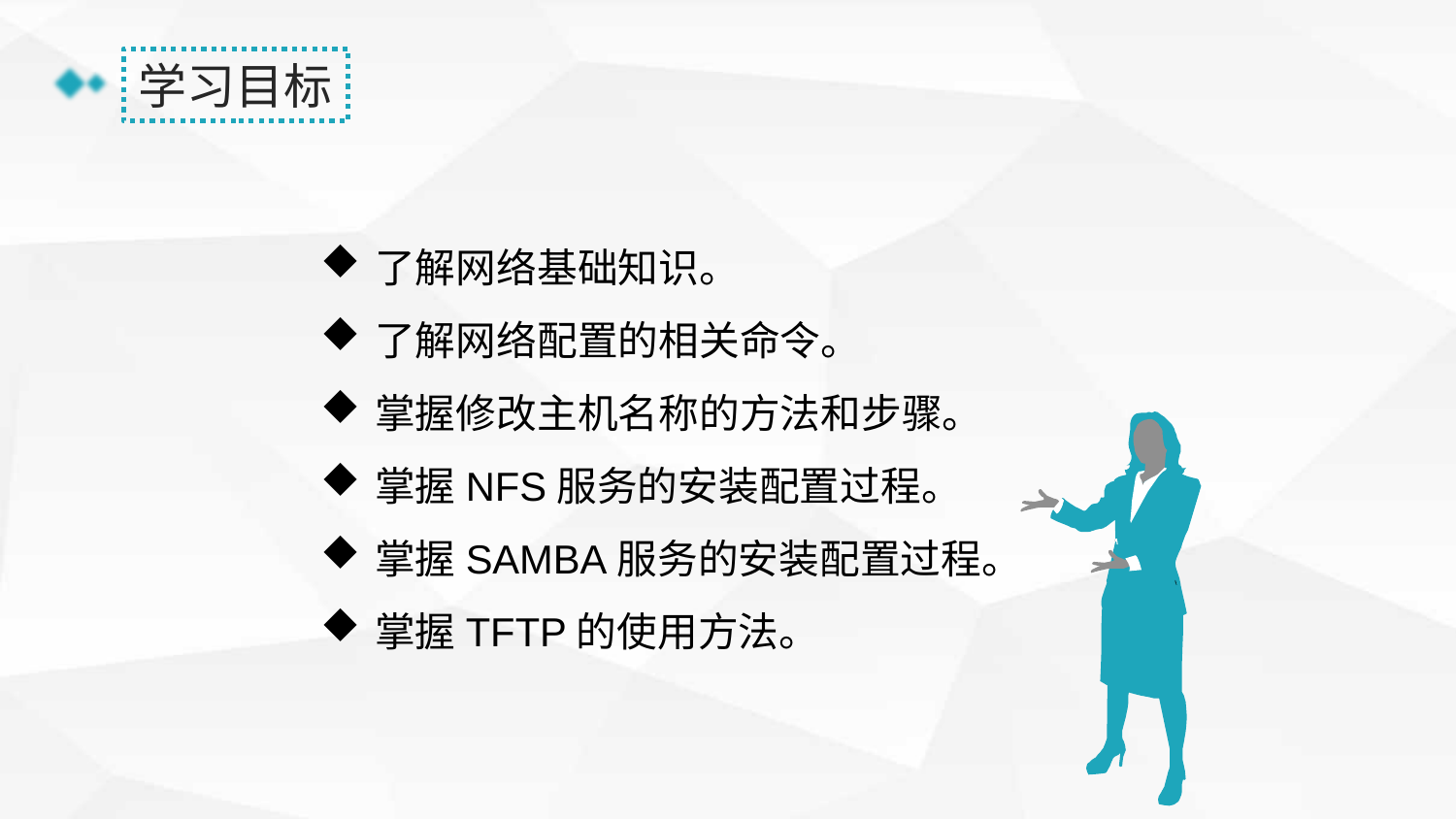

学习目标

了解网络基础知识。
了解网络配置的相关命令。
掌握修改主机名称的方法和步骤。
掌握NFS服务的安装配置过程。
掌握SAMBA服务的安装配置过程。
掌握TFTP的使用方法。